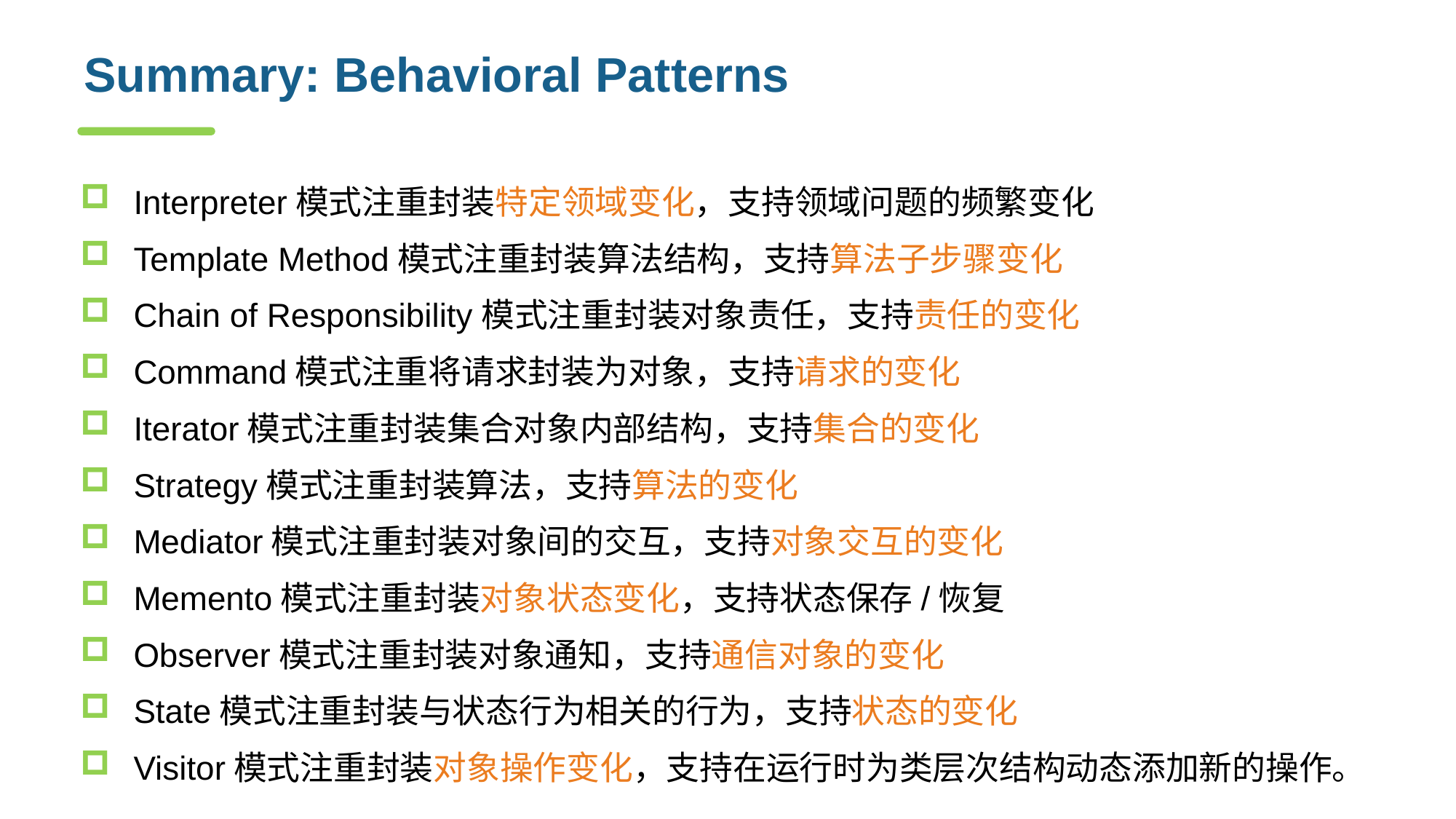

# Summary: Behavioral Patterns
Interpreter模式注重封装特定领域变化，支持领域问题的频繁变化
Template Method模式注重封装算法结构，支持算法子步骤变化
Chain of Responsibility模式注重封装对象责任，支持责任的变化
Command模式注重将请求封装为对象，支持请求的变化
Iterator模式注重封装集合对象内部结构，支持集合的变化
Strategy模式注重封装算法，支持算法的变化
Mediator模式注重封装对象间的交互，支持对象交互的变化
Memento模式注重封装对象状态变化，支持状态保存/恢复
Observer模式注重封装对象通知，支持通信对象的变化
State模式注重封装与状态行为相关的行为，支持状态的变化
Visitor模式注重封装对象操作变化，支持在运行时为类层次结构动态添加新的操作。
236